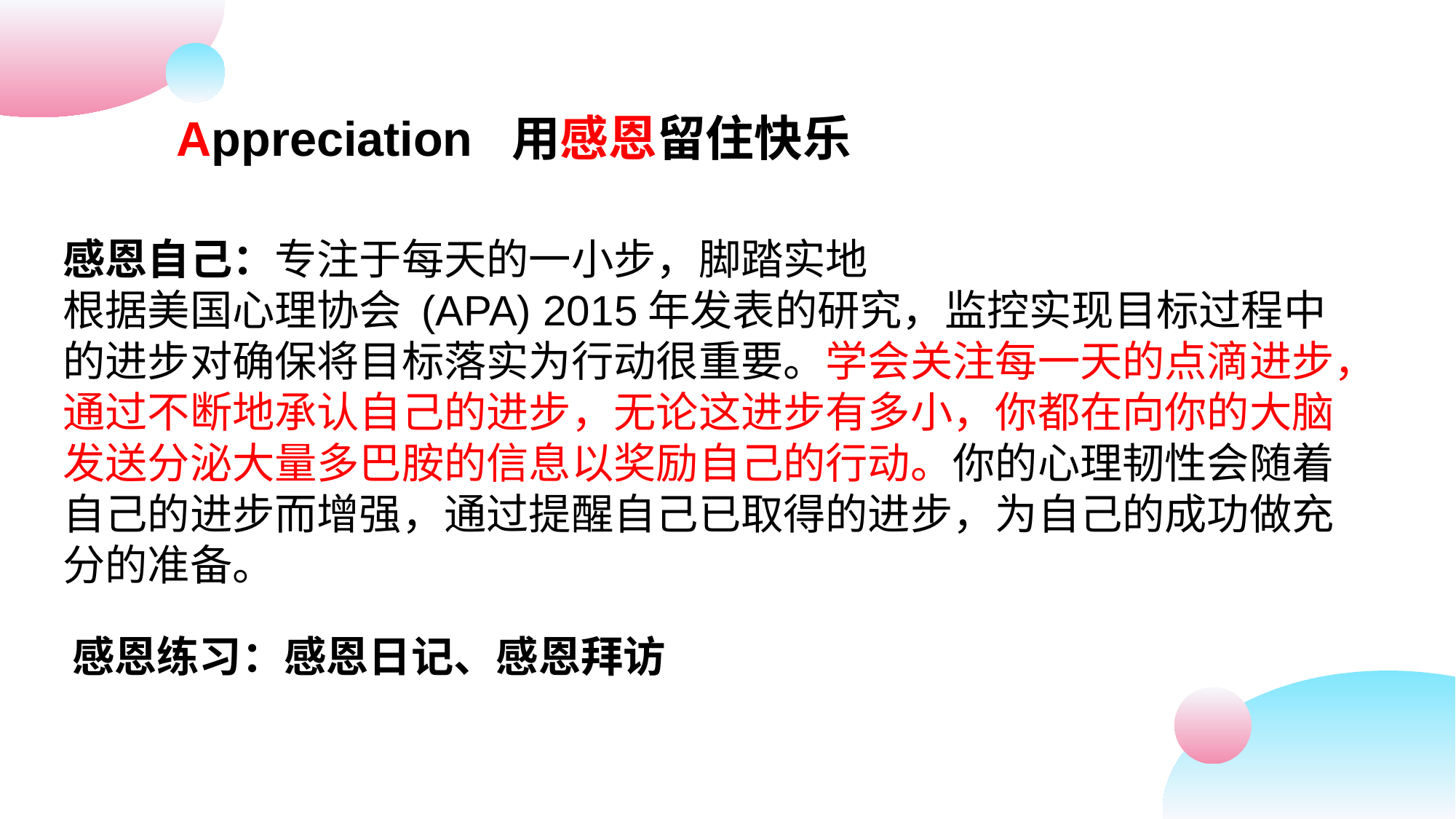

Appreciation  用感恩留住快乐
感恩自己：专注于每天的一小步，脚踏实地根据美国心理协会 (APA) 2015年发表的研究，监控实现目标过程中的进步对确保将目标落实为行动很重要。学会关注每一天的点滴进步，通过不断地承认自己的进步，无论这进步有多小，你都在向你的大脑发送分泌大量多巴胺的信息以奖励自己的行动。你的心理韧性会随着自己的进步而增强，通过提醒自己已取得的进步，为自己的成功做充分的准备。
感恩练习：感恩日记、感恩拜访